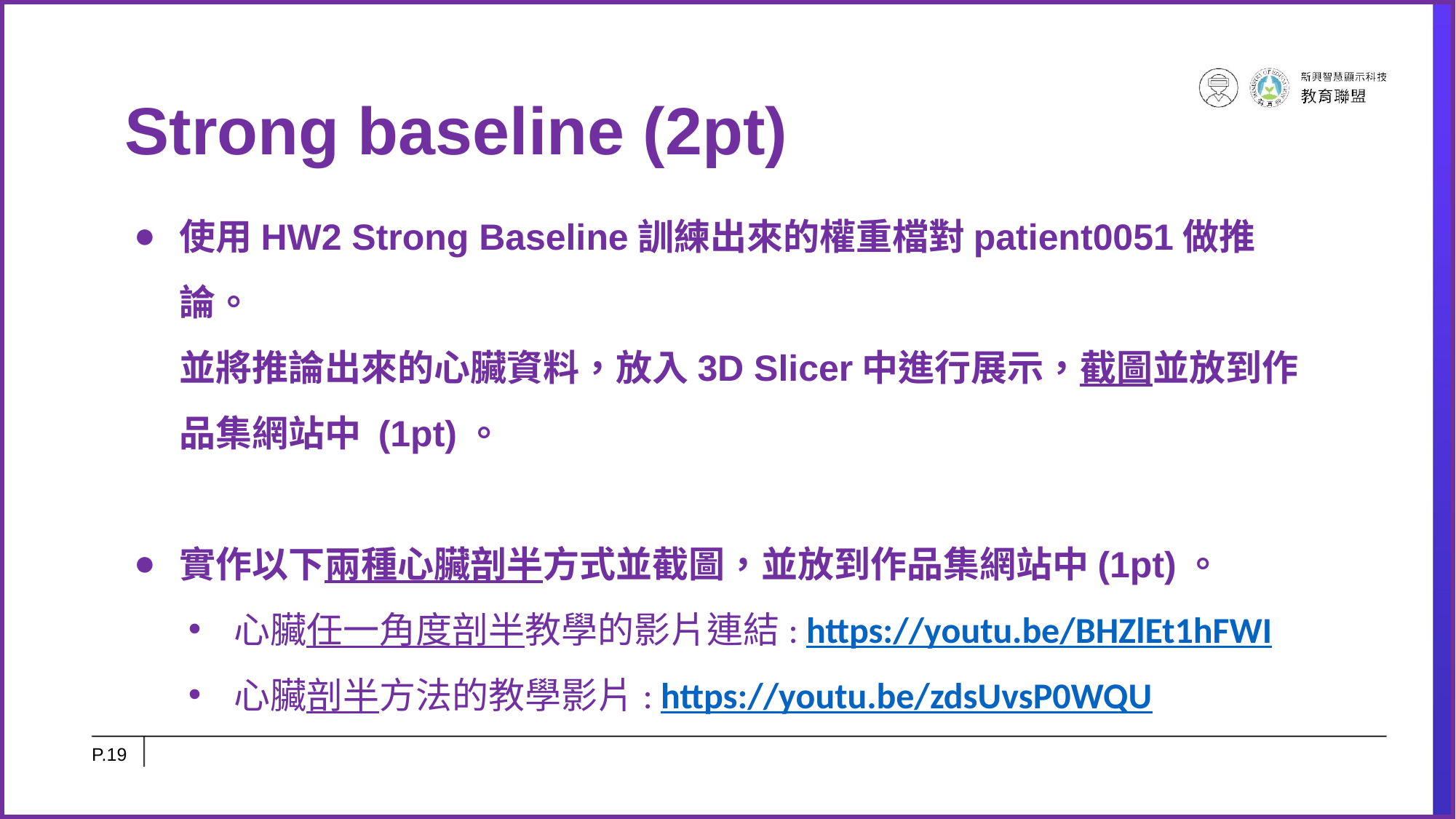

# Strong baseline (2pt)
使用HW2 Strong Baseline訓練出來的權重檔對patient0051做推論。
並將推論出來的心臟資料，放入3D Slicer中進行展示，截圖並放到作品集網站中 (1pt)。

實作以下兩種心臟剖半方式並截圖，並放到作品集網站中(1pt)。
心臟任一角度剖半教學的影片連結: https://youtu.be/BHZlEt1hFWI
心臟剖半方法的教學影片: https://youtu.be/zdsUvsP0WQU
P.19